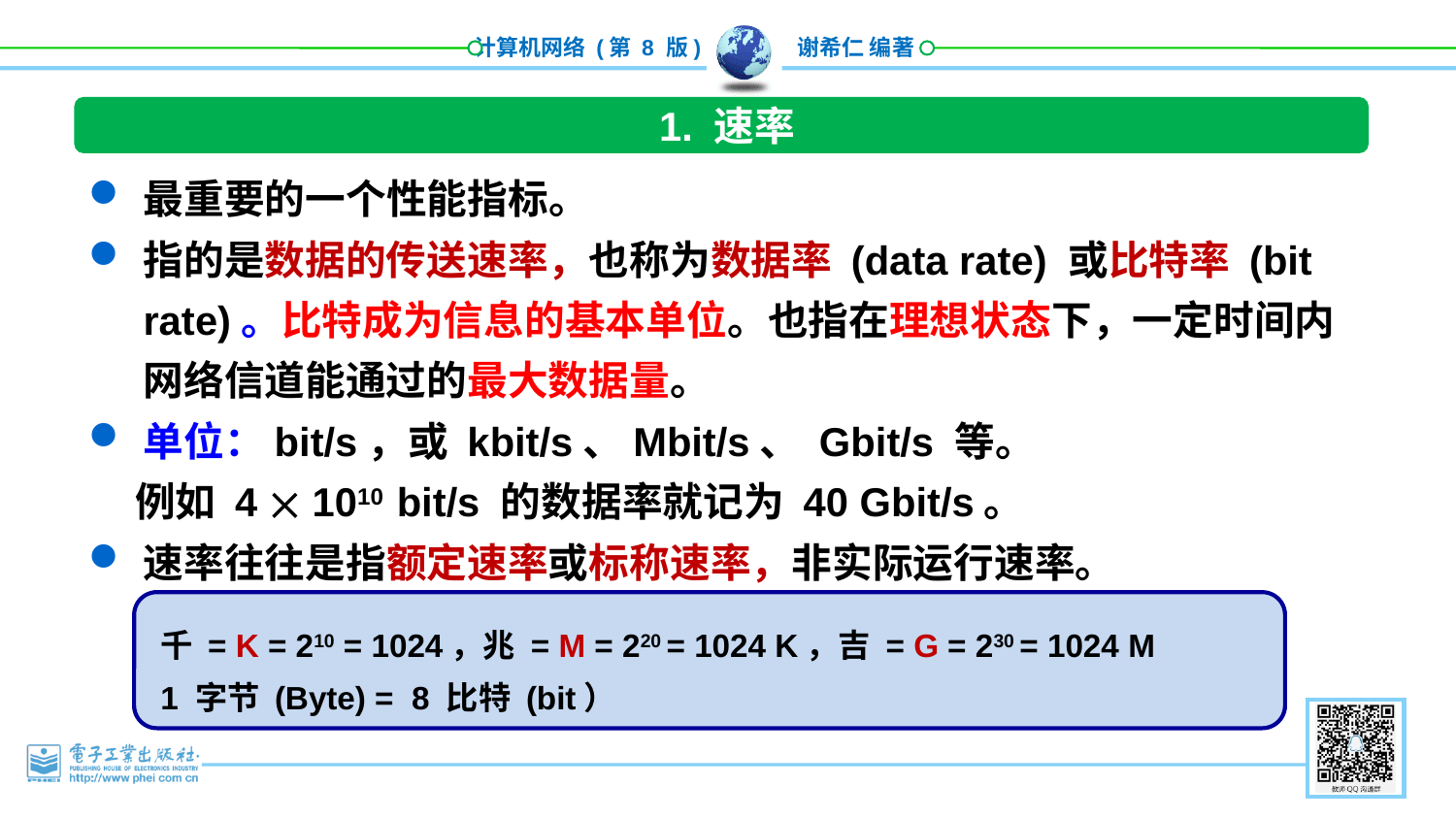

1. 速率
最重要的一个性能指标。
指的是数据的传送速率，也称为数据率 (data rate) 或比特率 (bit rate)。比特成为信息的基本单位。也指在理想状态下，一定时间内网络信道能通过的最大数据量。
单位：bit/s，或 kbit/s、Mbit/s、 Gbit/s 等。
    例如 4 × 1010  bit/s 的数据率就记为 40 Gbit/s。
速率往往是指额定速率或标称速率，非实际运行速率。

千 = K = 210 = 1024，兆 = M = 220 = 1024 K，吉 = G = 230 = 1024 M
1 字节 (Byte) =  8 比特 (bit）